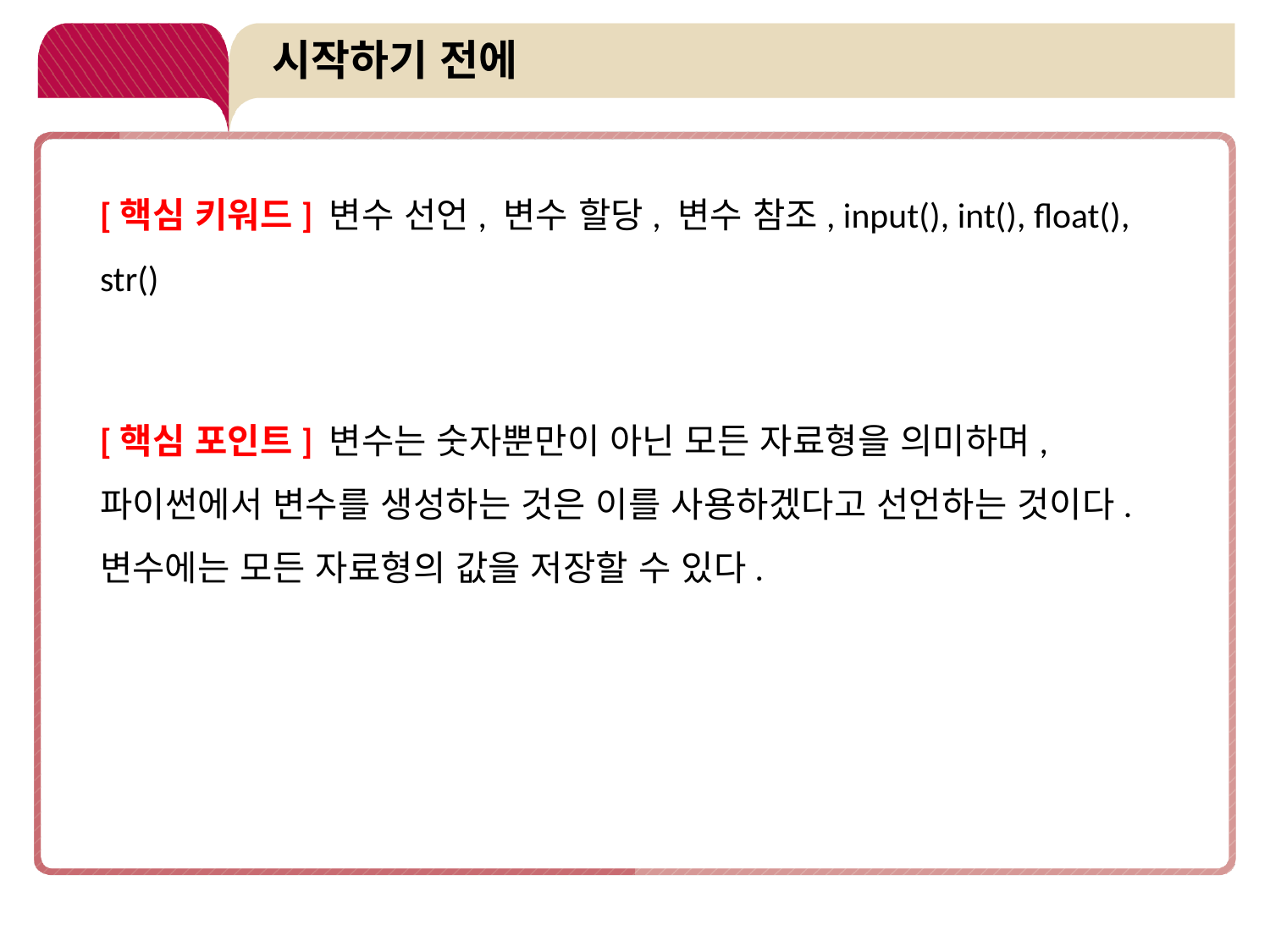

# 시작하기 전에
[핵심 키워드] 변수 선언, 변수 할당, 변수 참조, input(), int(), float(), str()

[핵심 포인트] 변수는 숫자뿐만이 아닌 모든 자료형을 의미하며, 파이썬에서 변수를 생성하는 것은 이를 사용하겠다고 선언하는 것이다. 변수에는 모든 자료형의 값을 저장할 수 있다.